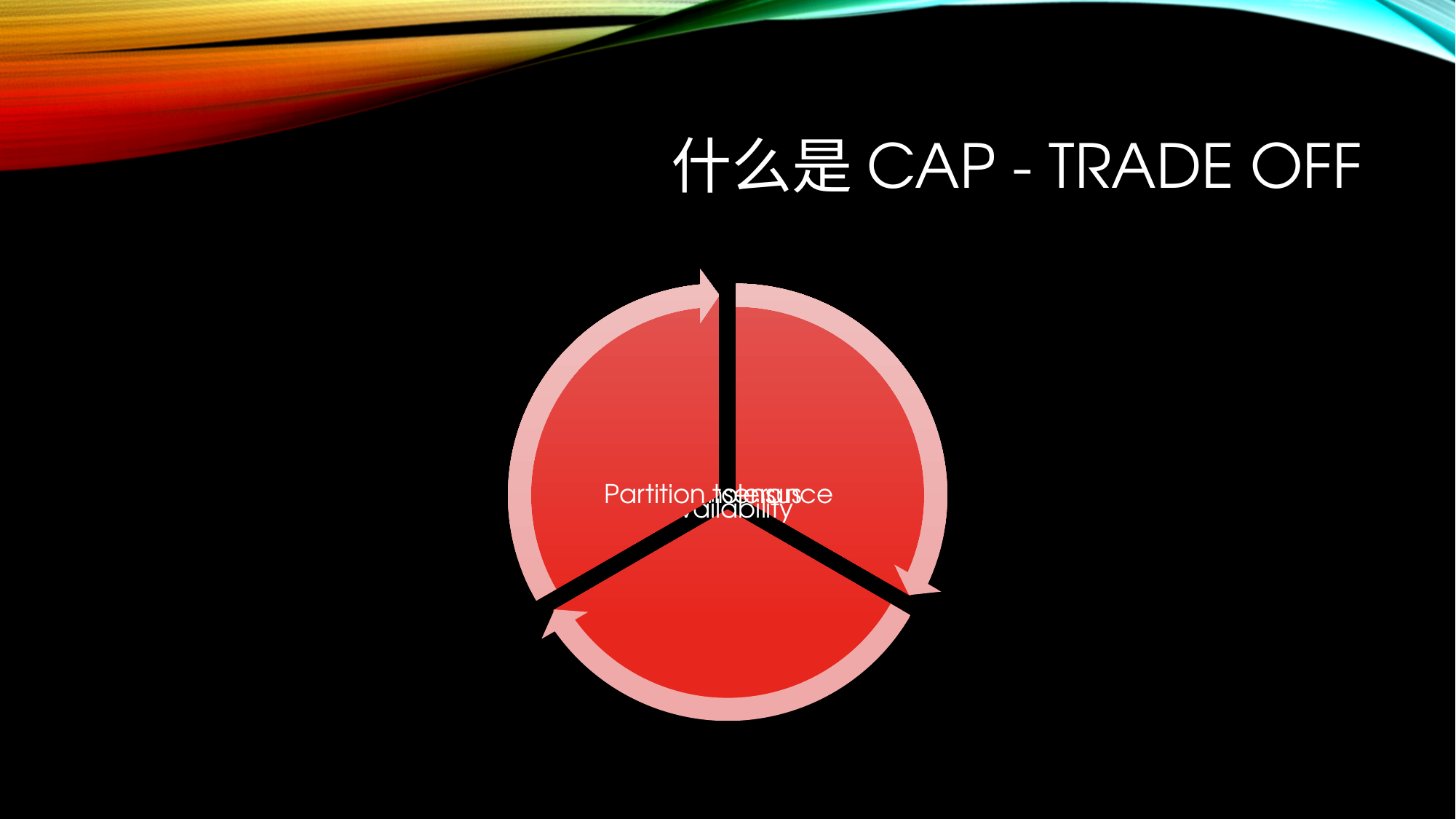

# 什么是CAP - trade off
Consensus
Availability
Partition tolerance